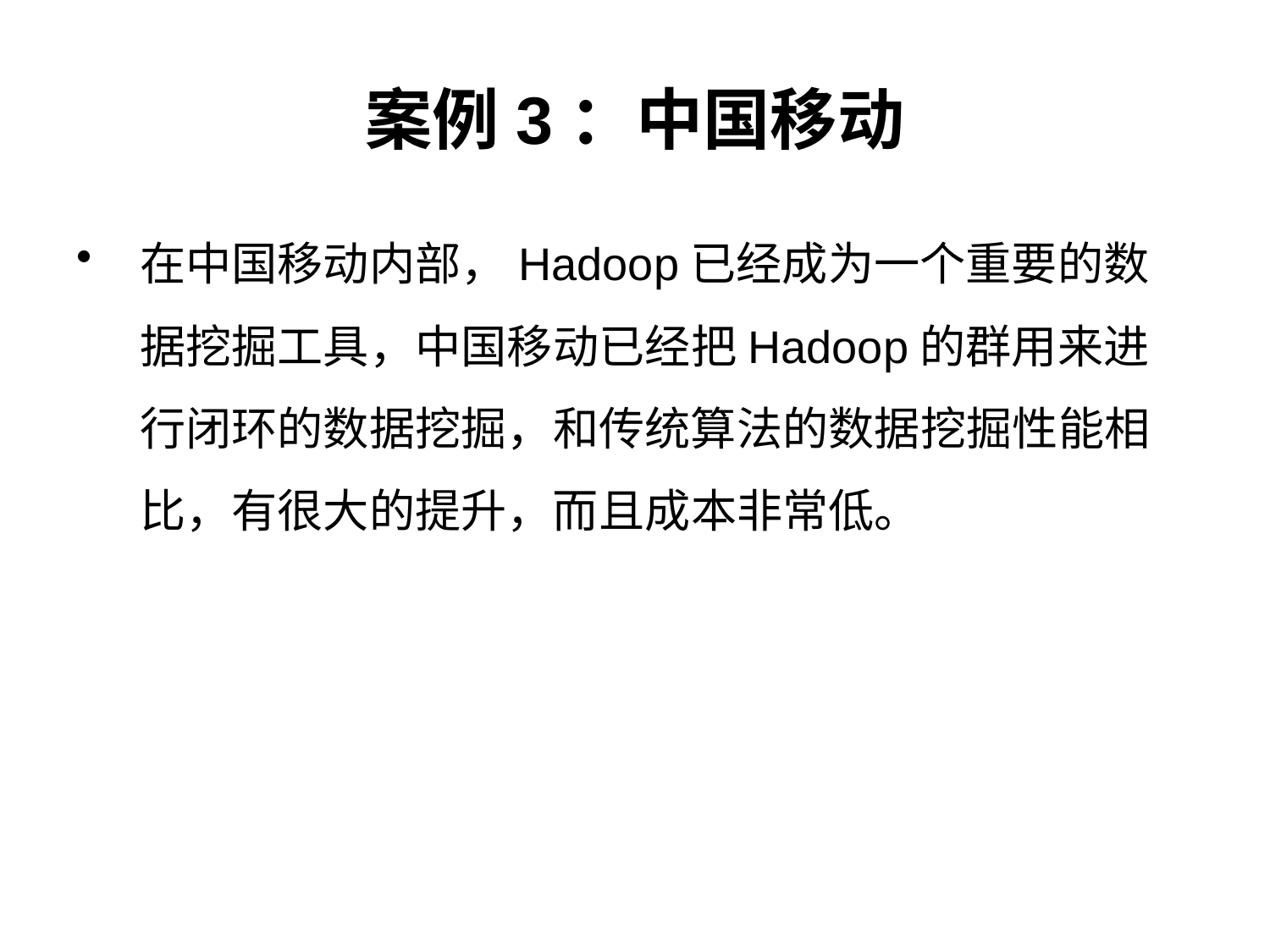

案例3：中国移动
在中国移动内部，Hadoop已经成为一个重要的数据挖掘工具，中国移动已经把Hadoop的群用来进行闭环的数据挖掘，和传统算法的数据挖掘性能相比，有很大的提升，而且成本非常低。